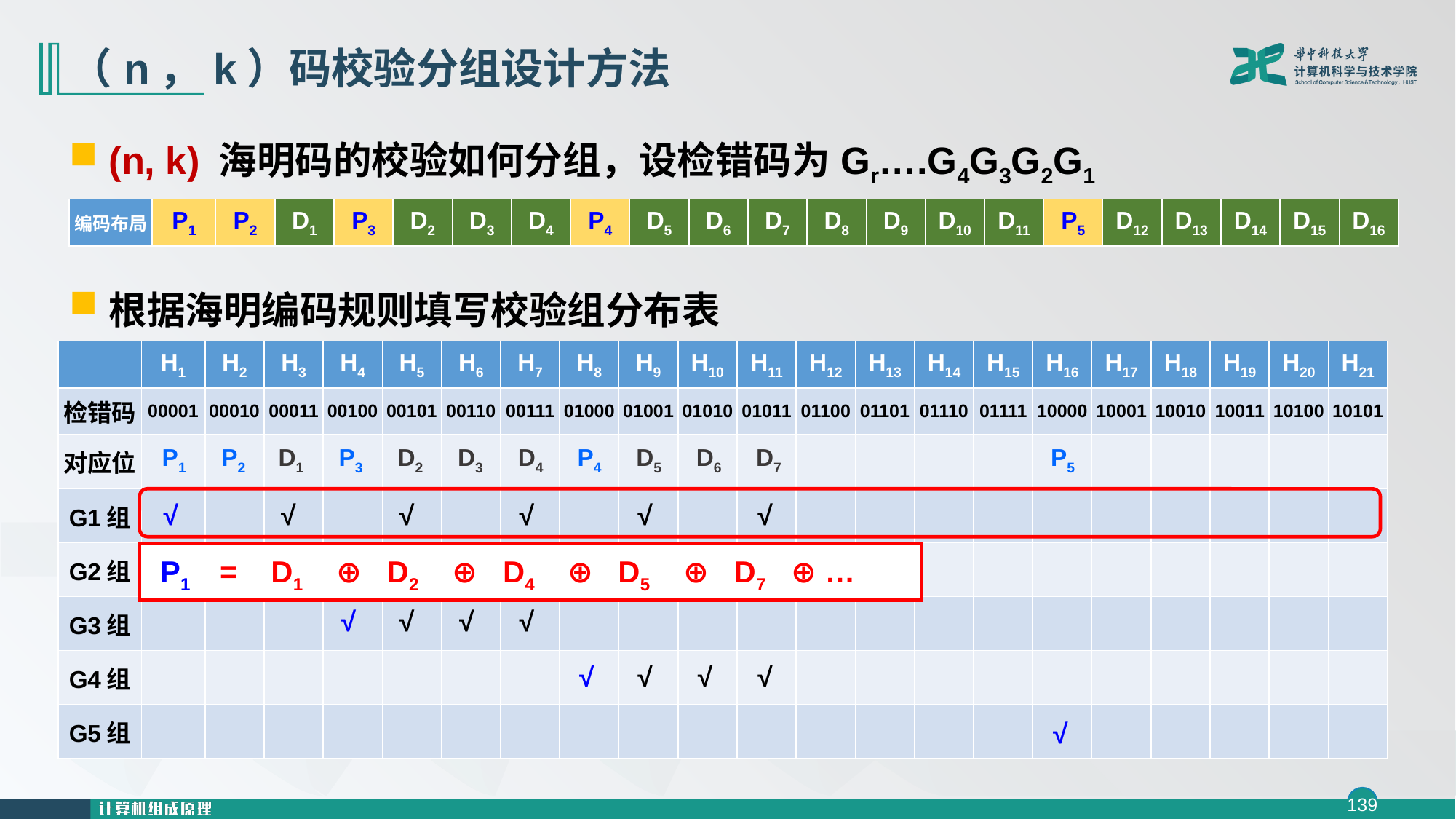

# （n，k）码校验分组设计方法
(n, k) 海明码的校验如何分组，设检错码为Gr….G4G3G2G1

根据海明编码规则填写校验组分布表

| 编码布局 | P1 | P2 | D1 | P3 | D2 | D3 | D4 | P4 | D5 | D6 | D7 | D8 | D9 | D10 | D11 | P5 | D12 | D13 | D14 | D15 | D16 |
| --- | --- | --- | --- | --- | --- | --- | --- | --- | --- | --- | --- | --- | --- | --- | --- | --- | --- | --- | --- | --- | --- |
| 布局？ | H1 | H2 | H3 | H4 | H5 | H6 | H7 | H8 | H9 | H10 | H11 | H12 | H13 | H14 | H15 | H16 | H17 | H18 | H19 | H20 | H21 |
| --- | --- | --- | --- | --- | --- | --- | --- | --- | --- | --- | --- | --- | --- | --- | --- | --- | --- | --- | --- | --- | --- |
|  | H1 | H2 | H3 | H4 | H5 | H6 | H7 | H8 | H9 | H10 | H11 | H12 | H13 | H14 | H15 | H16 | H17 | H18 | H19 | H20 | H21 |
| --- | --- | --- | --- | --- | --- | --- | --- | --- | --- | --- | --- | --- | --- | --- | --- | --- | --- | --- | --- | --- | --- |
| 检错码 | 00001 | 00010 | 00011 | 00100 | 00101 | 00110 | 00111 | 01000 | 01001 | 01010 | 01011 | 01100 | 01101 | 01110 | 01111 | 10000 | 10001 | 10010 | 10011 | 10100 | 10101 |
| 对应位 |  |  |  |  |  |  |  |  |  |  |  |  |  |  |  |  |  |  |  |  |  |
| G1组 |  |  |  |  |  |  |  |  |  |  |  |  |  |  |  |  |  |  |  |  |  |
| G2组 |  |  |  |  |  |  |  |  |  |  |  |  |  |  |  |  |  |  |  |  |  |
| G3组 |  |  |  |  |  |  |  |  |  |  |  |  |  |  |  |  |  |  |  |  |  |
| G4组 |  |  |  |  |  |  |  |  |  |  |  |  |  |  |  |  |  |  |  |  |  |
| G5组 |  |  |  |  |  |  |  |  |  |  |  |  |  |  |  |  |  |  |  |  |  |
P1
√

P2

√

D1
√
√

P3

√

D2
√

√

D3

√

√

D4
√
√
√

P4

√
D5
√

√
D6

√

√
D7
√
√

√
P5

√

P1      =    D1    ⊕   D2    ⊕   D4      ⊕   D5    ⊕   D7   ⊕ …